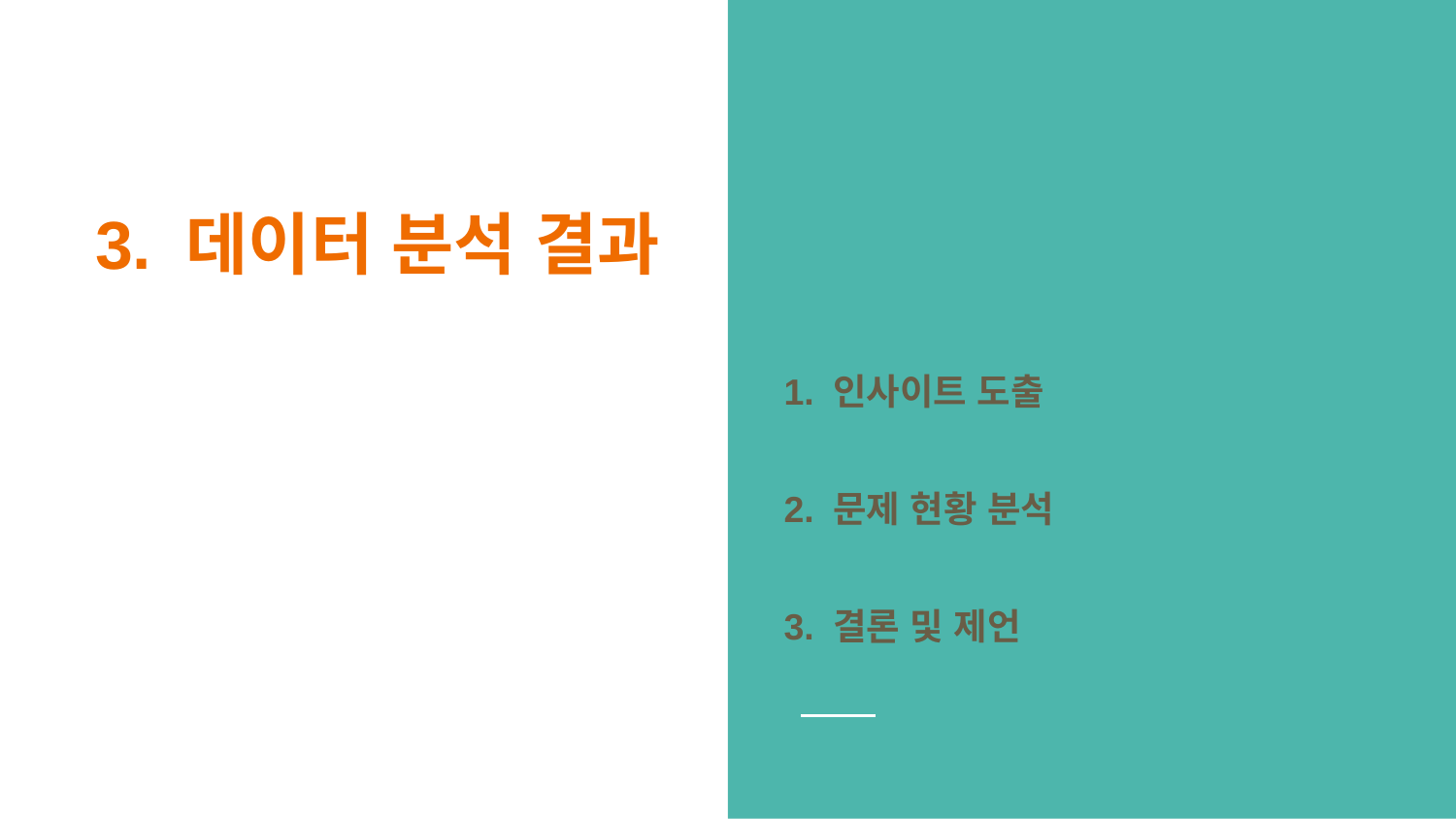

# 3. 데이터 분석 결과
1. 인사이트 도출
2. 문제 현황 분석
3. 결론 및 제언